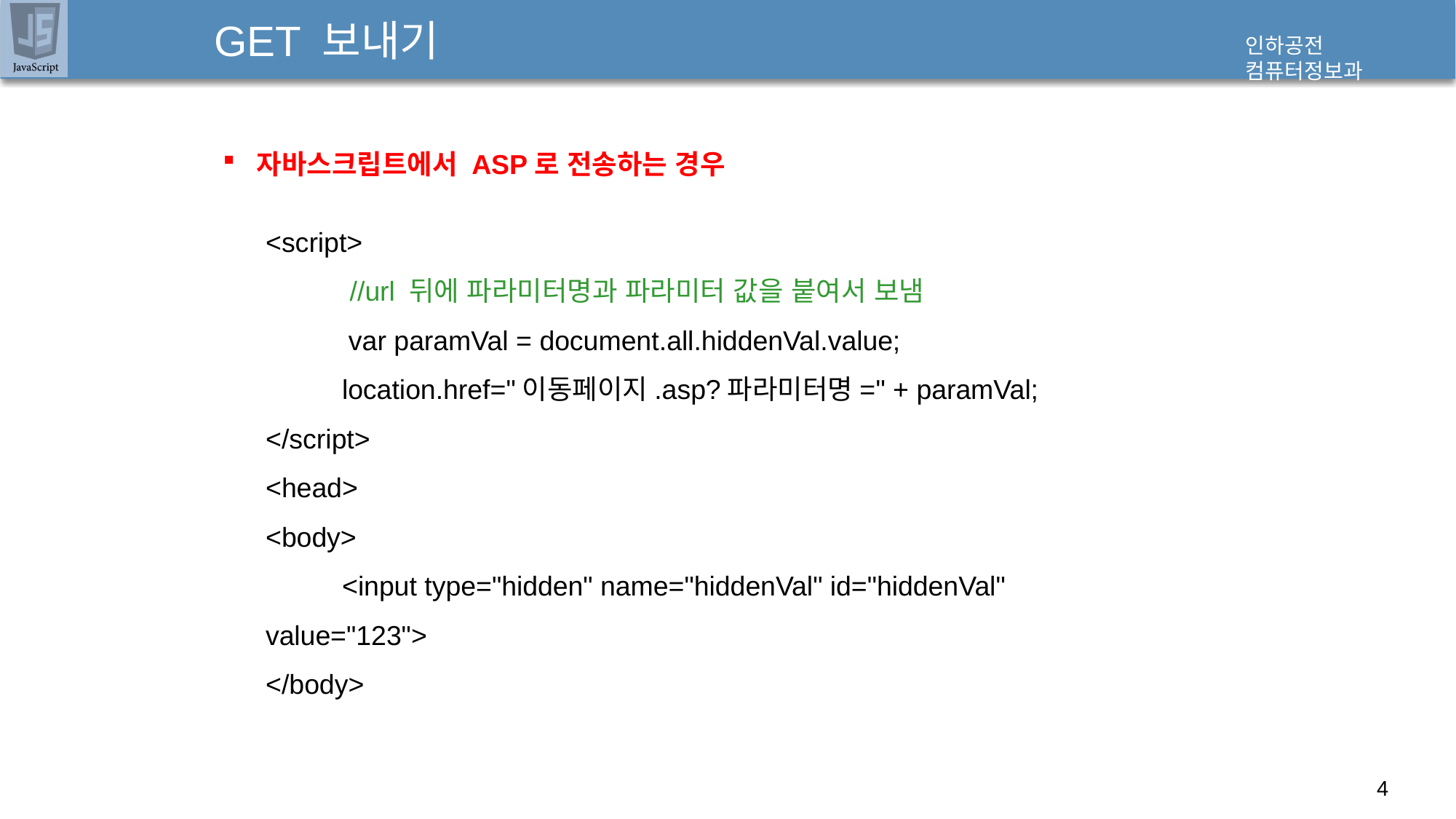

# GET 보내기
자바스크립트에서 ASP로 전송하는 경우

<script>
           //url 뒤에 파라미터명과 파라미터 값을 붙여서 보냄
          var paramVal = document.all.hiddenVal.value;
          location.href="이동페이지.asp?파라미터명=" + paramVal;
</script>
<head>
<body>
          <input type="hidden" name="hiddenVal" id="hiddenVal" value="123">
</body>